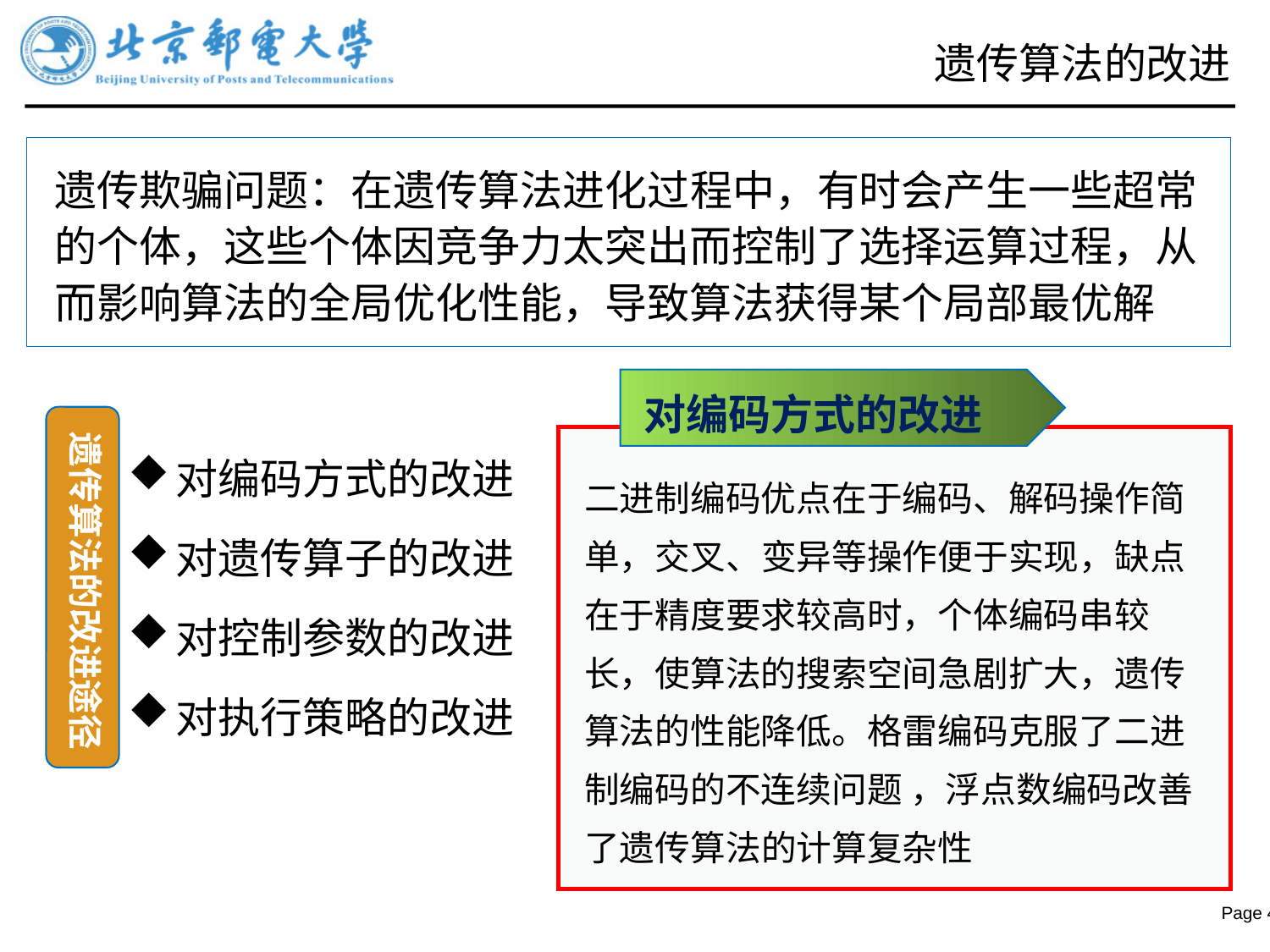

# 遗传算法的改进

遗传欺骗问题：在遗传算法进化过程中，有时会产生一些超常的个体，这些个体因竞争力太突出而控制了选择运算过程，从而影响算法的全局优化性能，导致算法获得某个局部最优解

对编码方式的改进

对编码方式的改进
对遗传算子的改进
对控制参数的改进
对执行策略的改进
遗传算法的改进途径

二进制编码优点在于编码、解码操作简单，交叉、变异等操作便于实现，缺点在于精度要求较高时，个体编码串较长，使算法的搜索空间急剧扩大，遗传算法的性能降低。格雷编码克服了二进制编码的不连续问题 ，浮点数编码改善了遗传算法的计算复杂性